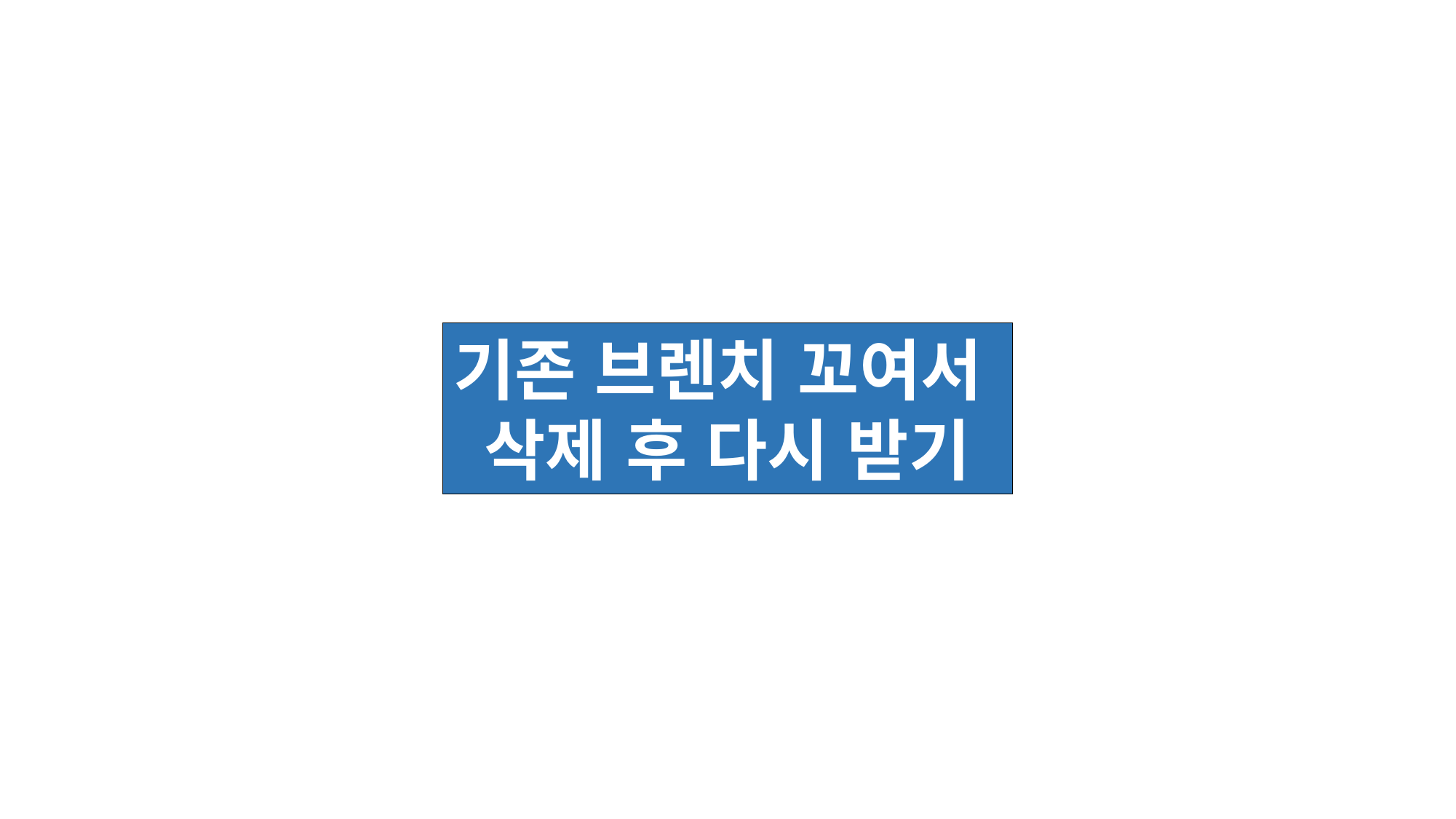

기존 브렌치 꼬여서
삭제 후 다시 받기